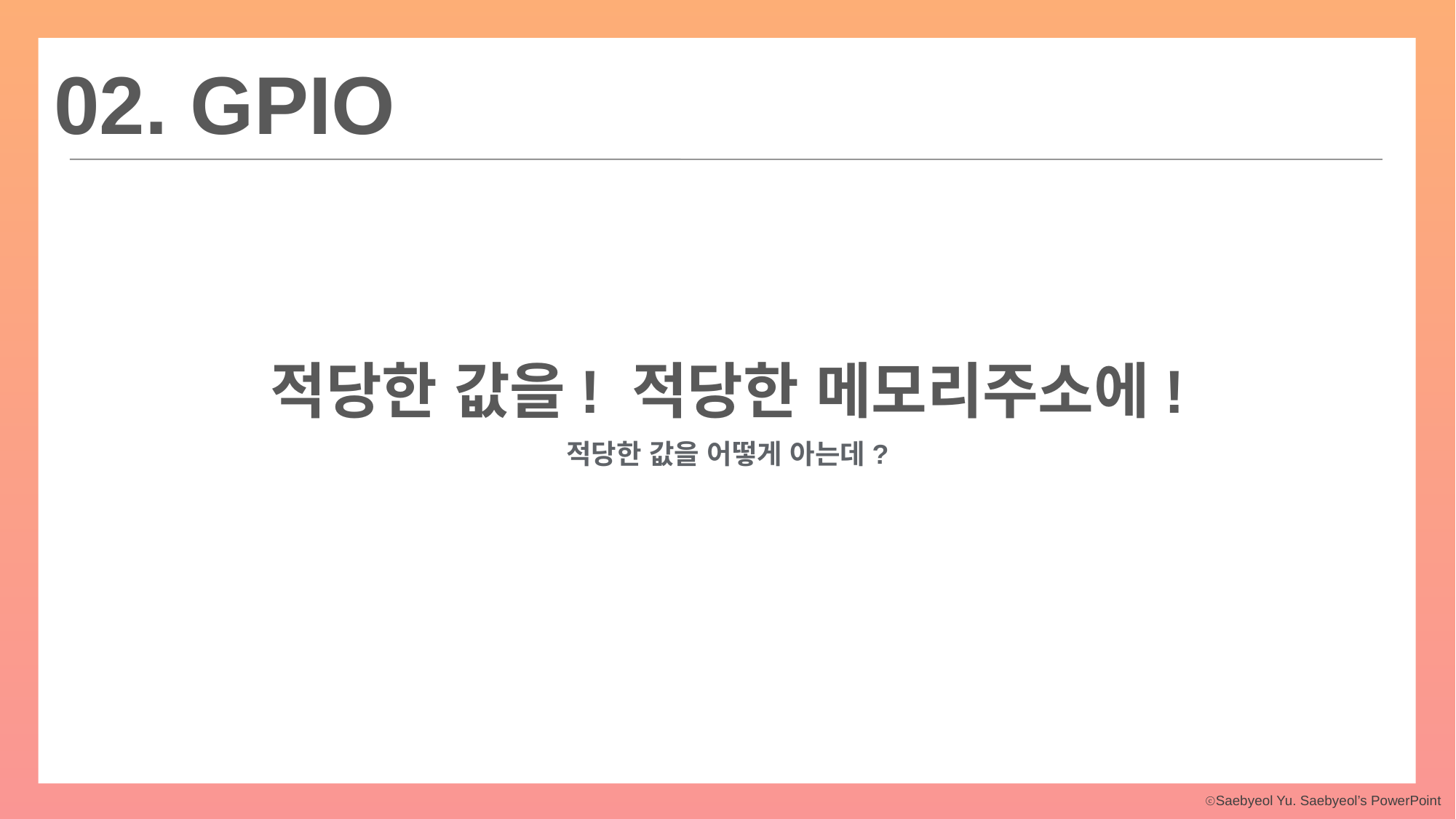

02. GPIO
적당한 값을! 적당한 메모리주소에!
적당한 값을 어떻게 아는데?